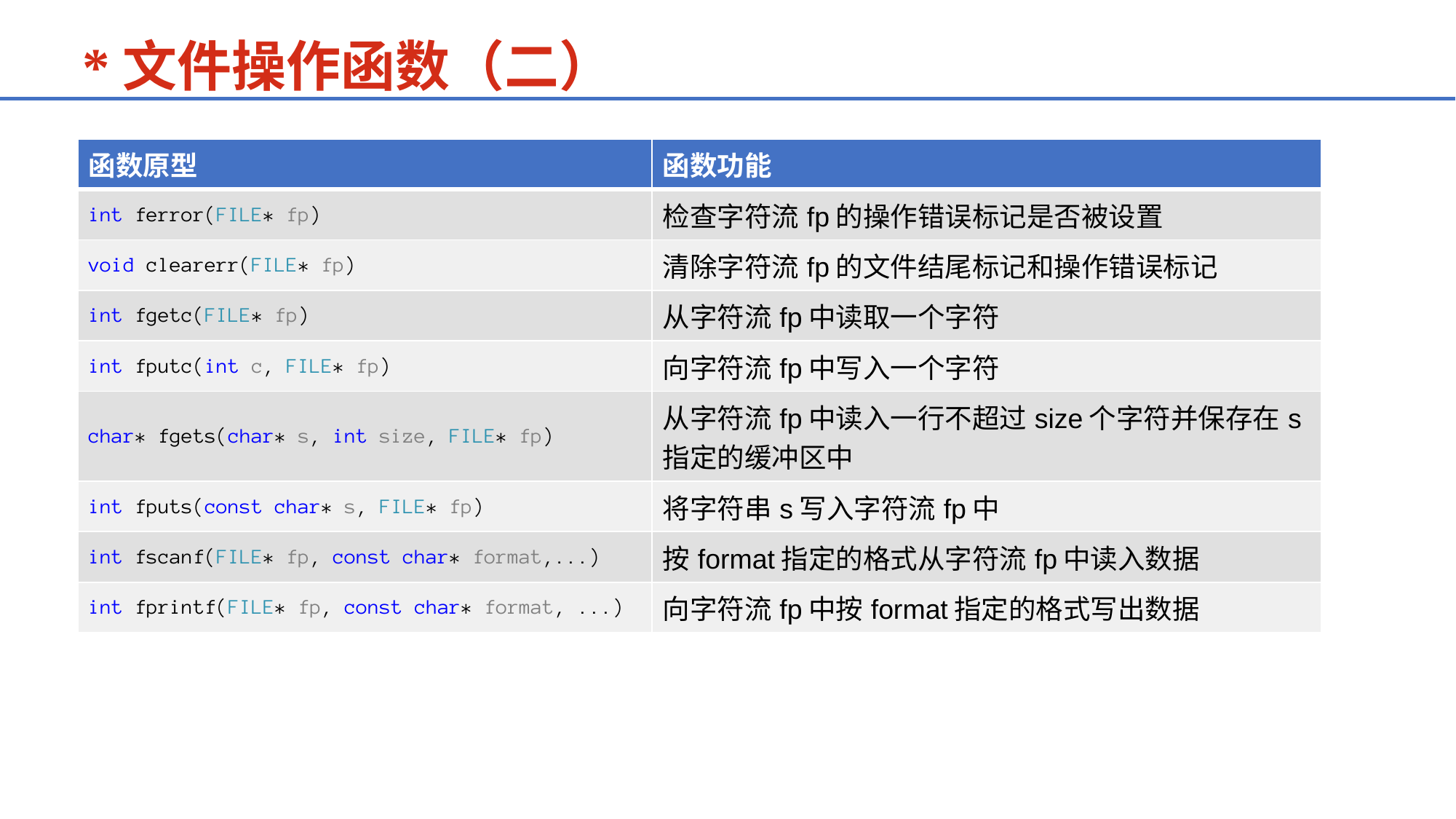

*文件操作函数（二）
| 函数原型 | 函数功能 |
| --- | --- |
| int ferror(FILE\* fp) | 检查字符流fp的操作错误标记是否被设置 |
| void clearerr(FILE\* fp) | 清除字符流fp的文件结尾标记和操作错误标记 |
| int fgetc(FILE\* fp) | 从字符流fp中读取一个字符 |
| int fputc(int c, FILE\* fp) | 向字符流fp中写入一个字符 |
| char\* fgets(char\* s, int size, FILE\* fp) | 从字符流fp中读入一行不超过size个字符并保存在s指定的缓冲区中 |
| int fputs(const char\* s, FILE\* fp) | 将字符串s写入字符流fp中 |
| int fscanf(FILE\* fp, const char\* format,...) | 按format指定的格式从字符流fp中读入数据 |
| int fprintf(FILE\* fp, const char\* format, ...) | 向字符流fp中按format指定的格式写出数据 |